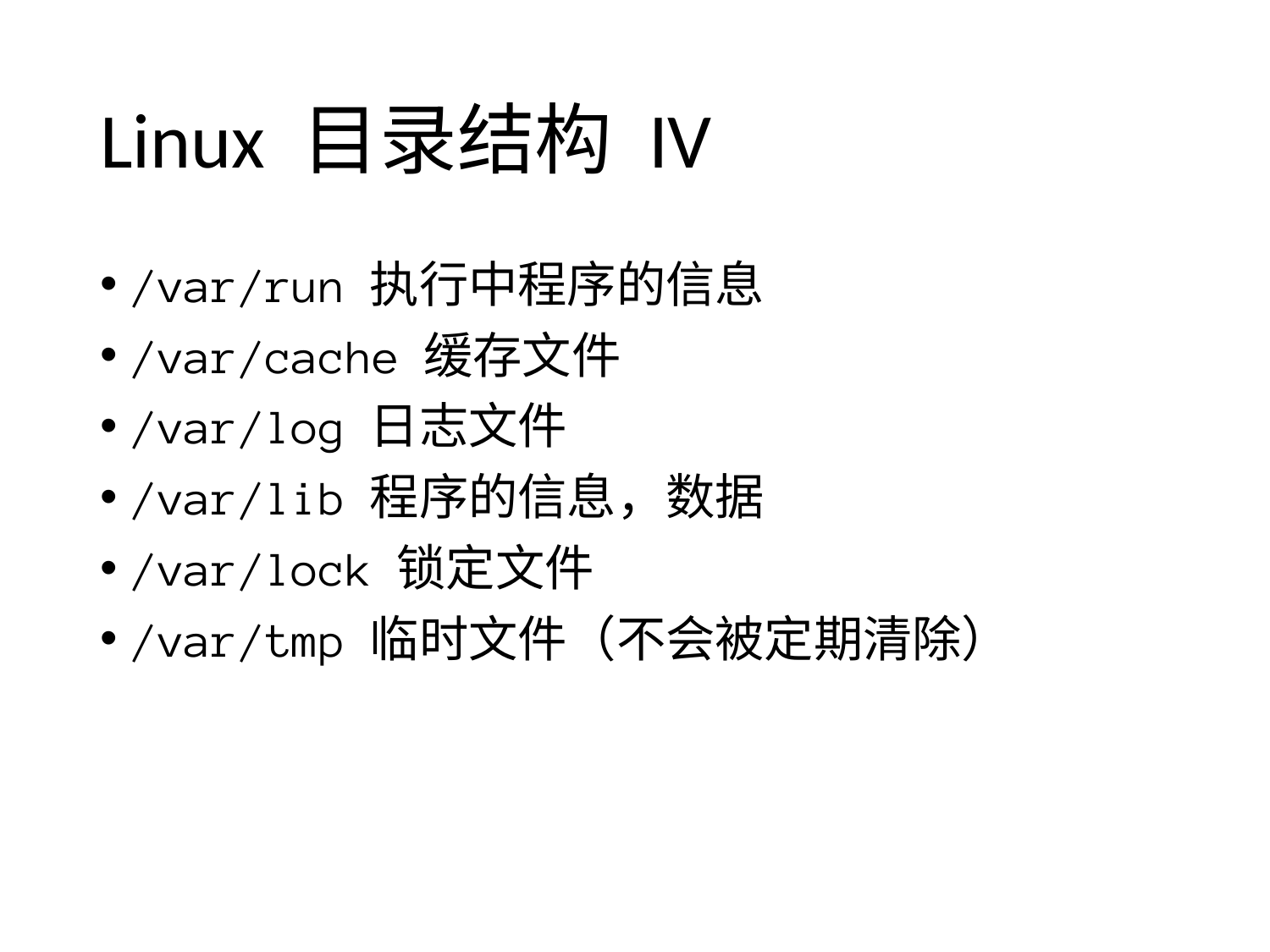

# Linux 目录结构 IV
/var/run 执行中程序的信息
/var/cache 缓存文件
/var/log 日志文件
/var/lib 程序的信息，数据
/var/lock 锁定文件
/var/tmp 临时文件（不会被定期清除）